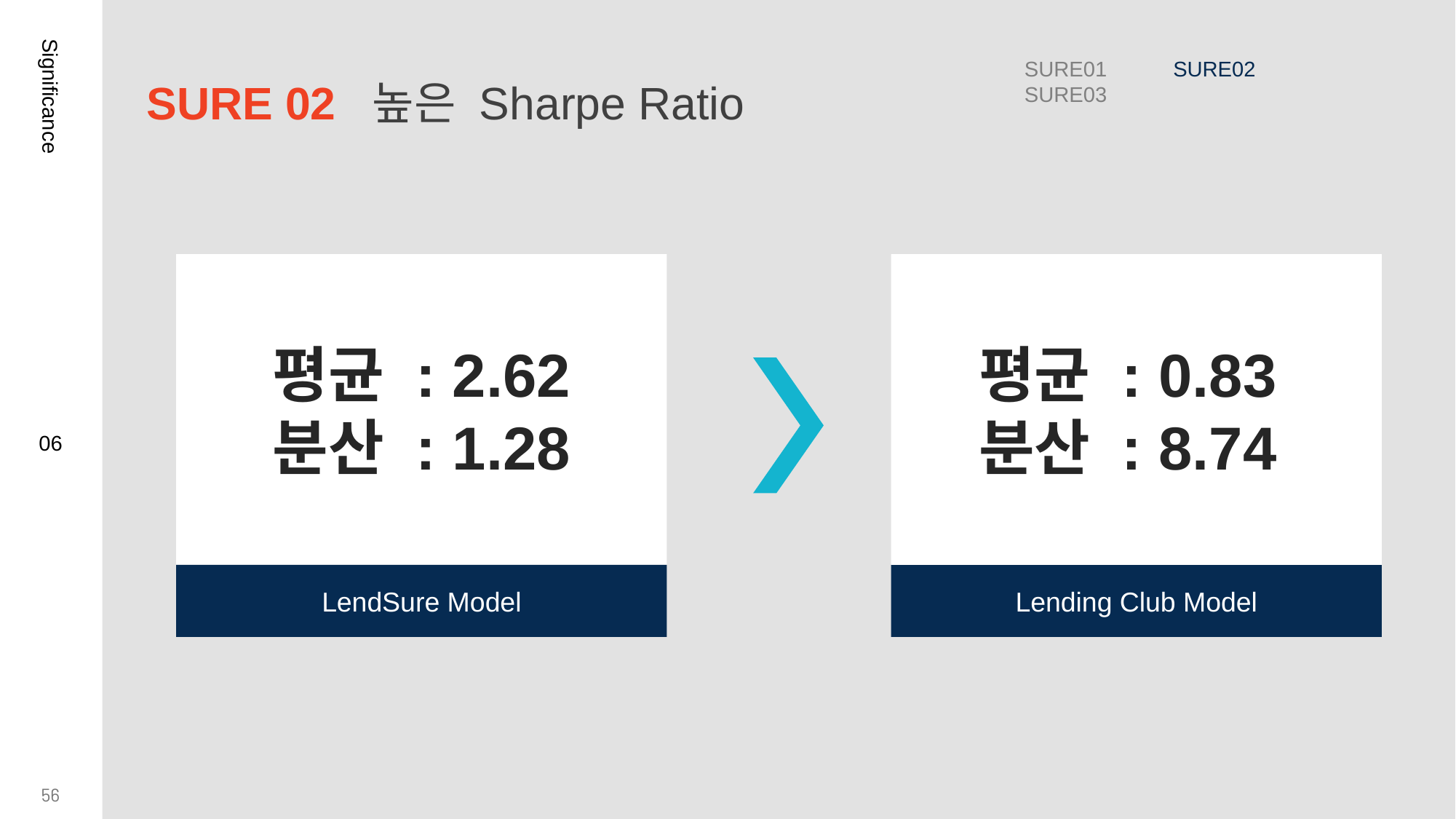

SURE01           SURE02           SURE03
SURE 02  높은 Sharpe Ratio
Significance
평균 : 2.62
분산 : 1.28
평균 : 0.83
분산 : 8.74

06
LendSure Model
Lending Club Model
56